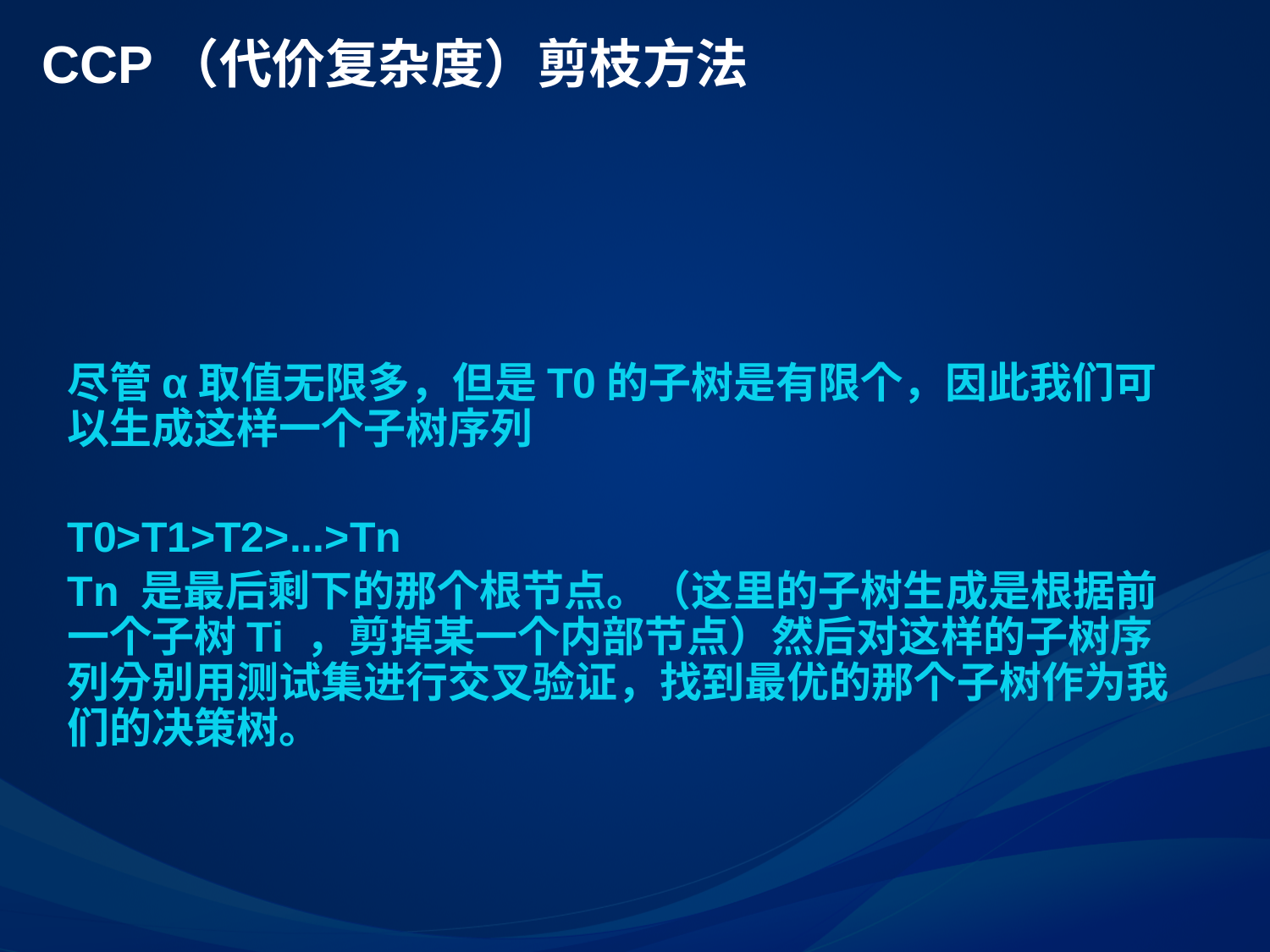

# CCP（代价复杂度）剪枝方法

尽管α取值无限多，但是T0的子树是有限个，因此我们可以生成这样一个子树序列

T0>T1>T2>...>Tn
Tn 是最后剩下的那个根节点。（这里的子树生成是根据前一个子树Ti ，剪掉某一个内部节点）然后对这样的子树序列分别用测试集进行交叉验证，找到最优的那个子树作为我们的决策树。